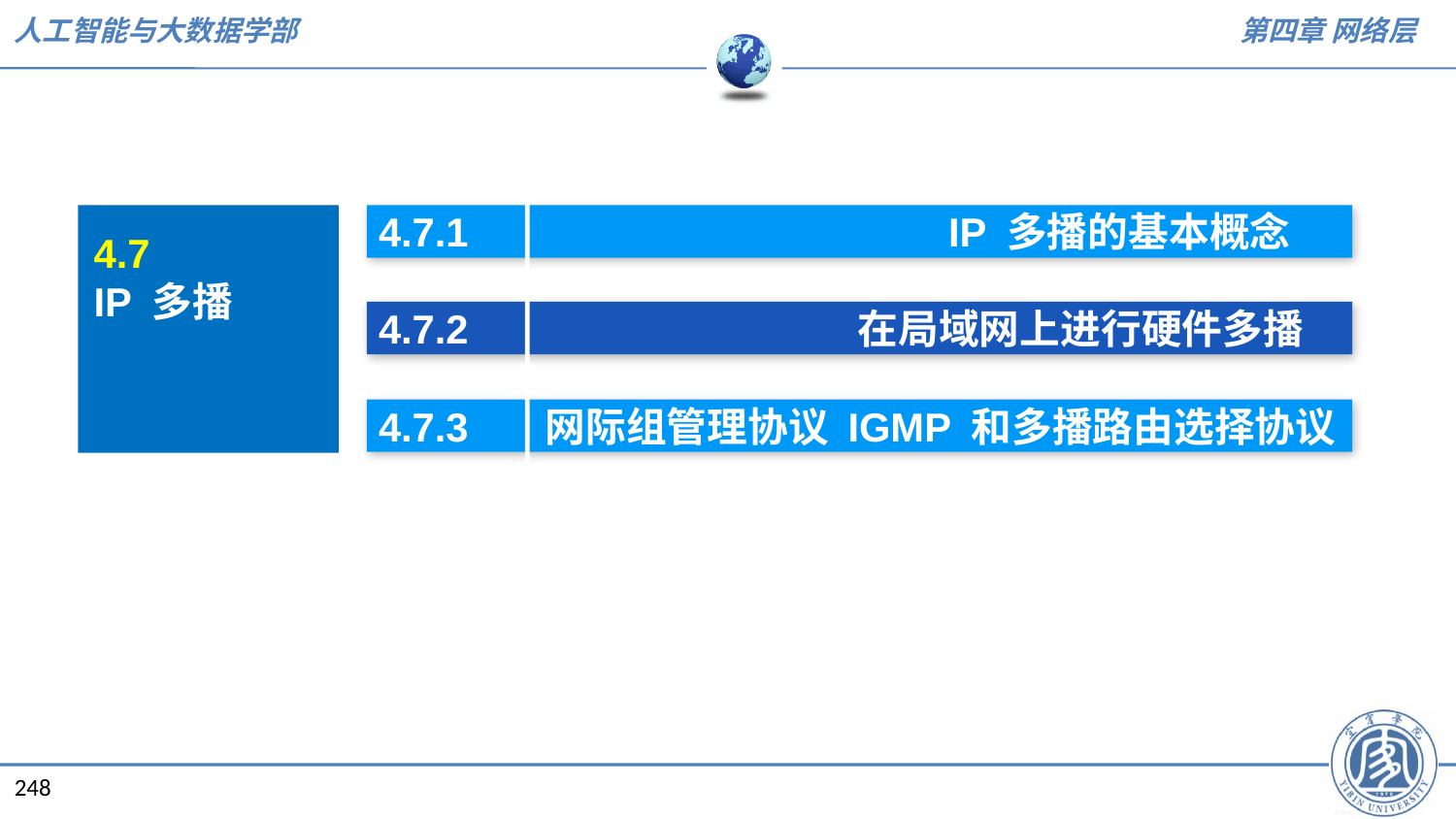

4.7.1                                           IP 多播的基本概念

4.7.2                                  在局域网上进行硬件多播

4.7.3      网际组管理协议 IGMP 和多播路由选择协议

4.7
IP 多播

248